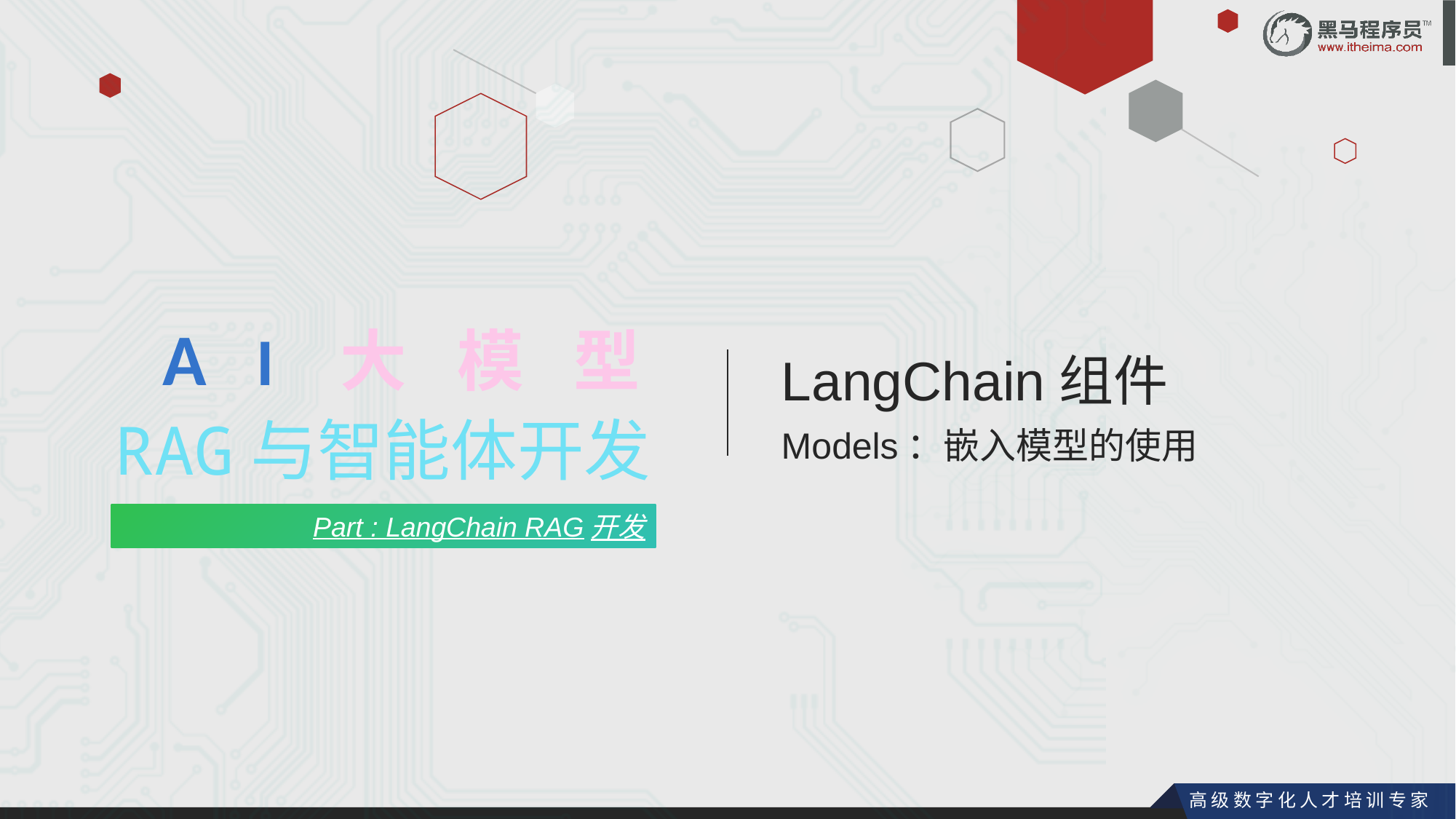

AI大模型
LangChain组件
Models：嵌入模型的使用
RAG与智能体开发
Part : LangChain RAG开发